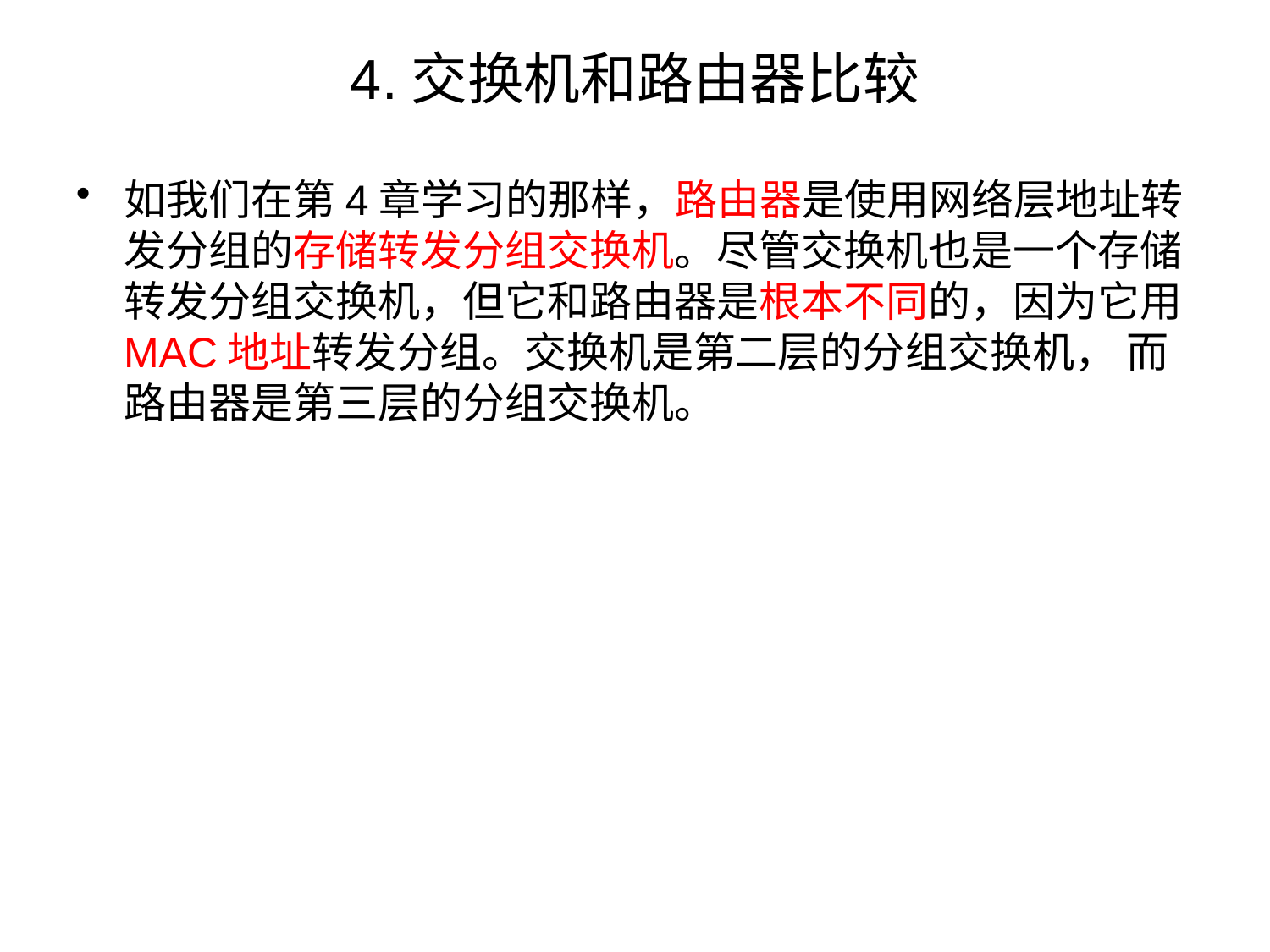

# 4.交换机和路由器比较
如我们在第4章学习的那样，路由器是使用网络层地址转发分组的存储转发分组交换机。尽管交换机也是一个存储转发分组交换机，但它和路由器是根本不同的，因为它用MAC地址转发分组。交换机是第二层的分组交换机， 而路由器是第三层的分组交换机。